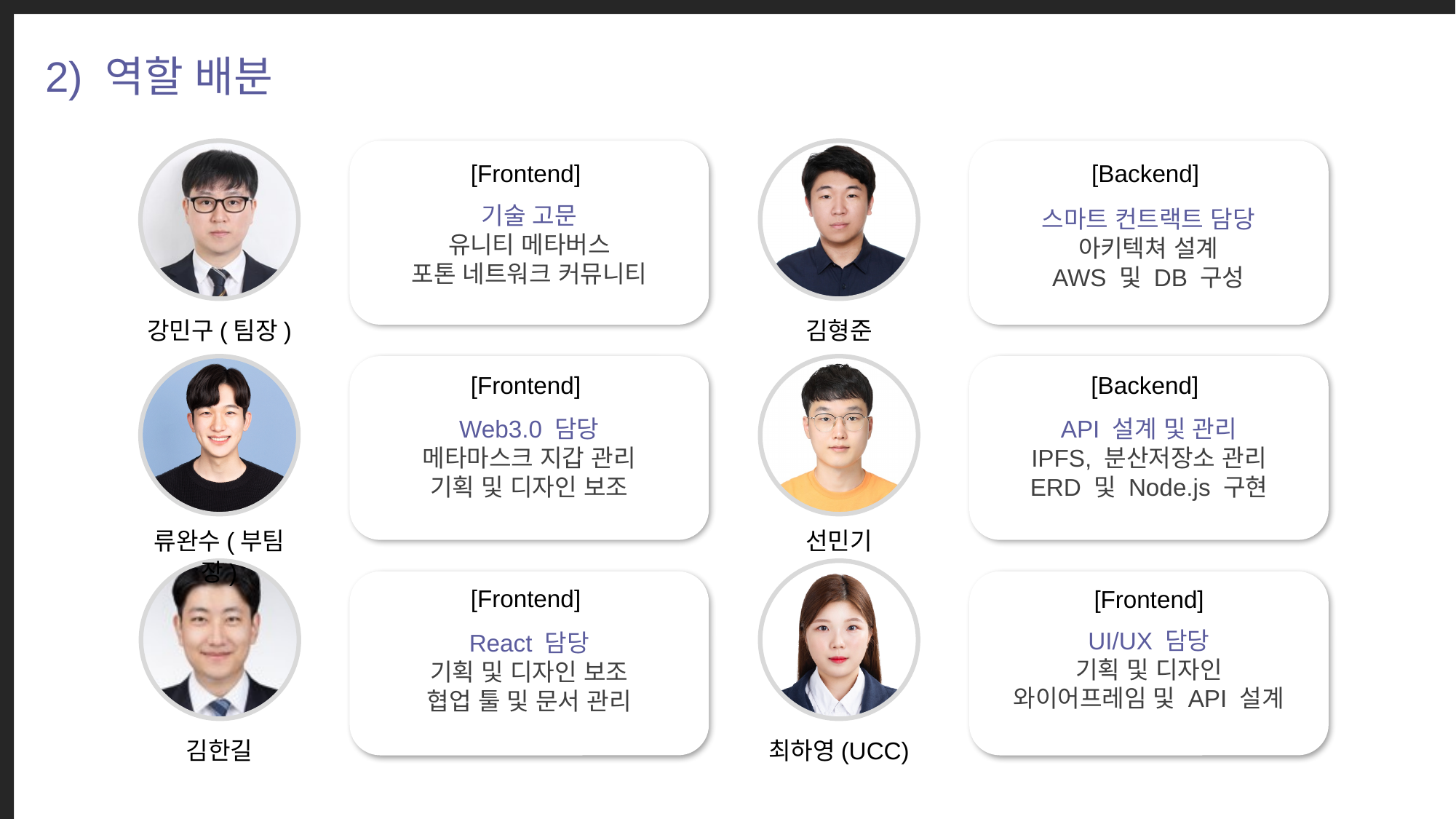

2) 역할 배분

[Frontend]
[Backend]
기술 고문
유니티 메타버스
포톤 네트워크 커뮤니티
스마트 컨트랙트 담당
아키텍쳐 설계
AWS 및 DB 구성
강민구(팀장)
김형준

[Frontend]
[Backend]
Web3.0 담당
메타마스크 지갑 관리
기획 및 디자인 보조
API 설계 및 관리
IPFS, 분산저장소 관리
ERD 및 Node.js 구현
류완수(부팀장)
선민기

[Frontend]
[Frontend]
UI/UX 담당
기획 및 디자인
와이어프레임 및 API 설계

React 담당
기획 및 디자인 보조
협업 툴 및 문서 관리

김한길
최하영(UCC)